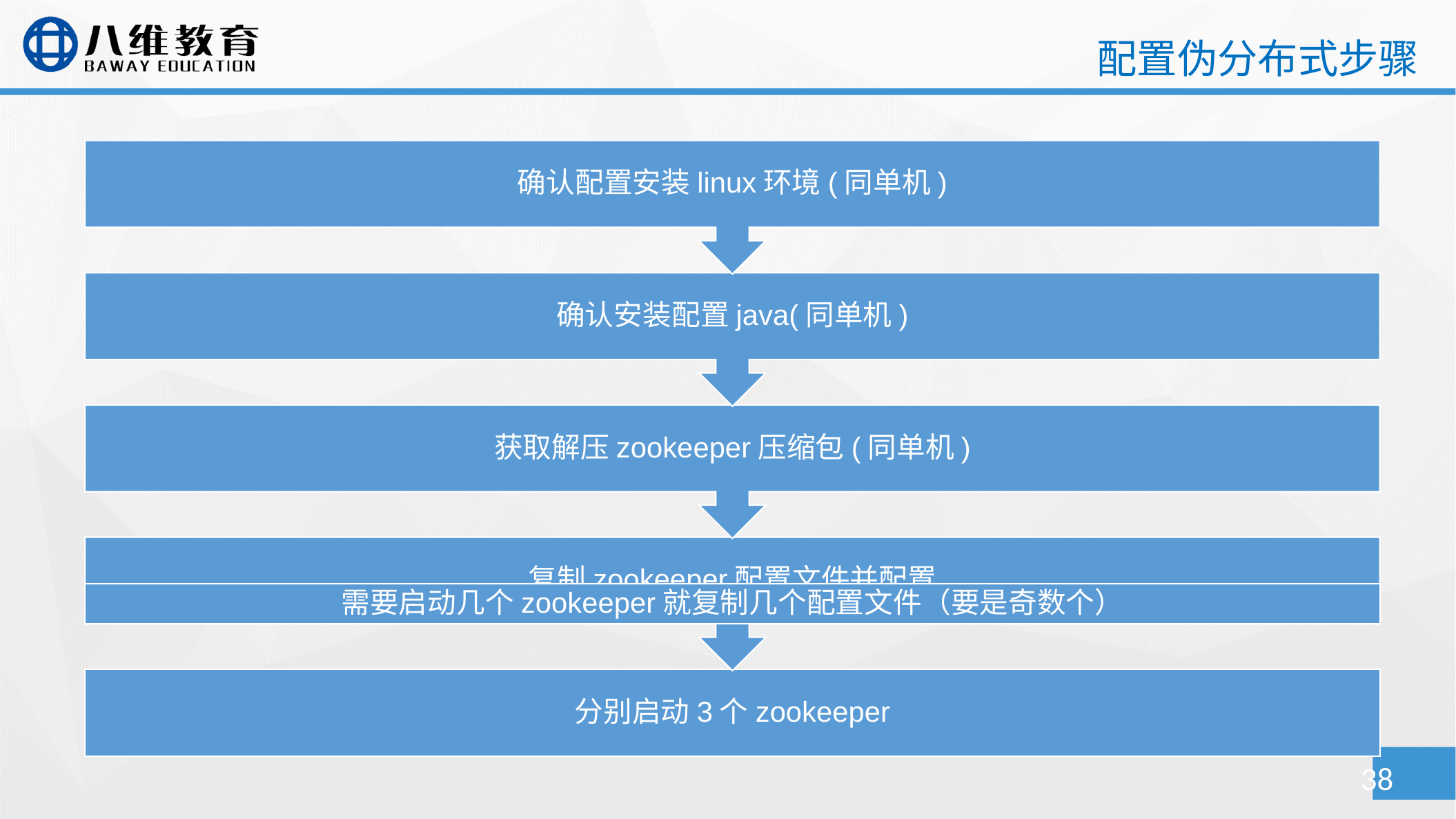

配置伪分布式步骤
分别启动3个zookeeper
复制zookeeper配置文件并配置
需要启动几个zookeeper就复制几个配置文件（要是奇数个）
获取解压zookeeper压缩包(同单机)
确认安装配置java(同单机)
确认配置安装linux环境(同单机)